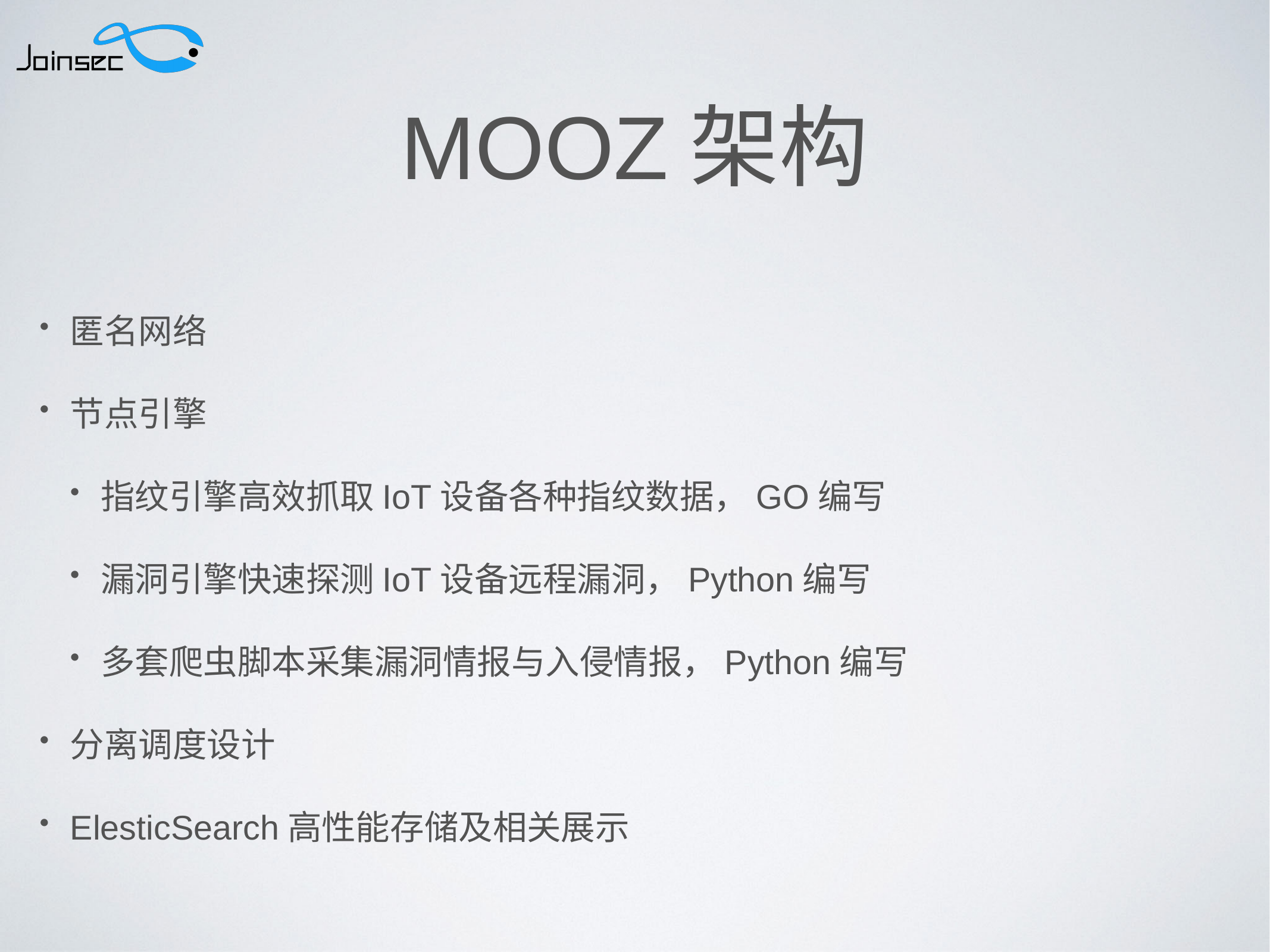

# MOOZ架构
匿名网络
节点引擎
指纹引擎高效抓取IoT设备各种指纹数据，GO编写
漏洞引擎快速探测IoT设备远程漏洞，Python编写
多套爬虫脚本采集漏洞情报与入侵情报，Python编写
分离调度设计
ElesticSearch高性能存储及相关展示